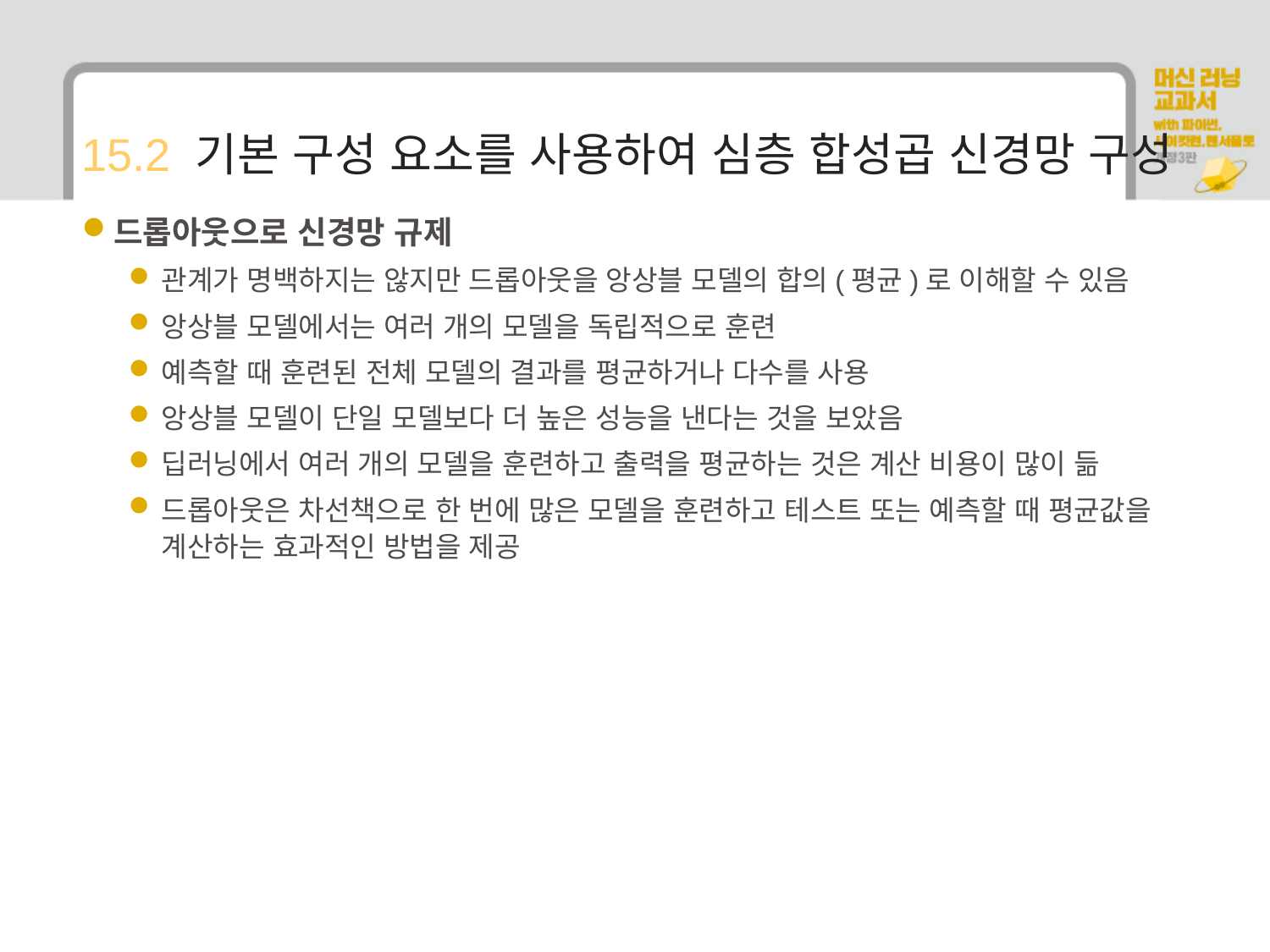

# 15.2 기본 구성 요소를 사용하여 심층 합성곱 신경망 구성
드롭아웃으로 신경망 규제
관계가 명백하지는 않지만 드롭아웃을 앙상블 모델의 합의(평균)로 이해할 수 있음
앙상블 모델에서는 여러 개의 모델을 독립적으로 훈련
예측할 때 훈련된 전체 모델의 결과를 평균하거나 다수를 사용
앙상블 모델이 단일 모델보다 더 높은 성능을 낸다는 것을 보았음
딥러닝에서 여러 개의 모델을 훈련하고 출력을 평균하는 것은 계산 비용이 많이 듦
드롭아웃은 차선책으로 한 번에 많은 모델을 훈련하고 테스트 또는 예측할 때 평균값을 계산하는 효과적인 방법을 제공